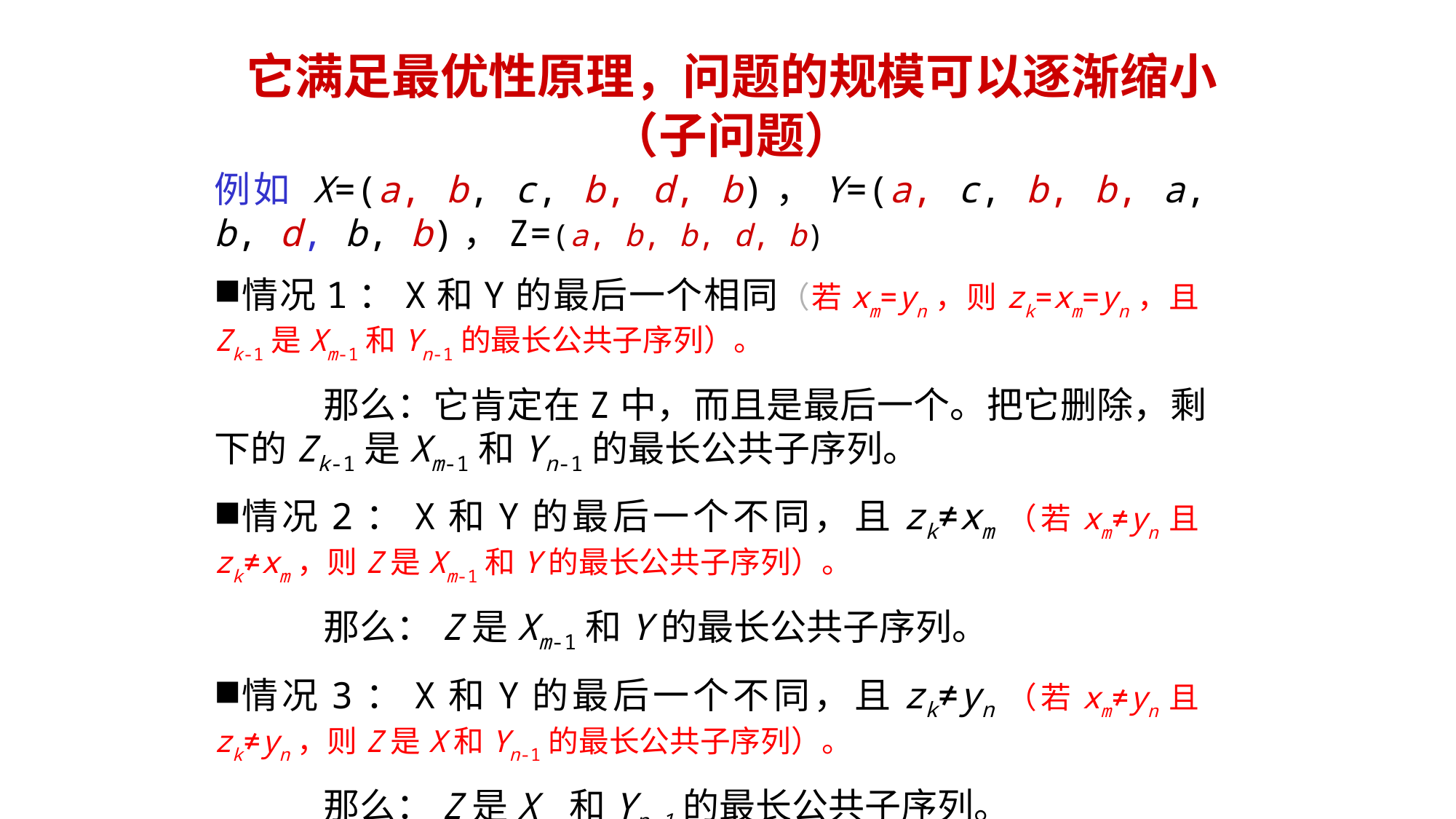

它满足最优性原理，问题的规模可以逐渐缩小（子问题）
例如 X=(a, b, c, b, d, b)，Y=(a, c, b, b, a, b, d, b, b)，Z=(a, b, b, d, b)
情况1：X和Y的最后一个相同（若xm=yn，则zk=xm=yn，且Zk-1是Xm-1和Yn-1的最长公共子序列）。
	那么：它肯定在Z中，而且是最后一个。把它删除，剩下的Zk-1是Xm-1和Yn-1的最长公共子序列。
情况2：X和Y的最后一个不同，且zk≠xm（若xm≠yn且zk≠xm，则Z是Xm-1和Y的最长公共子序列）。
	那么：Z是Xm-1和Y的最长公共子序列。
情况3：X和Y的最后一个不同，且zk≠yn（若xm≠yn且zk≠yn，则Z是X和Yn-1的最长公共子序列）。
	那么：Z是X 和Yn-1的最长公共子序列。